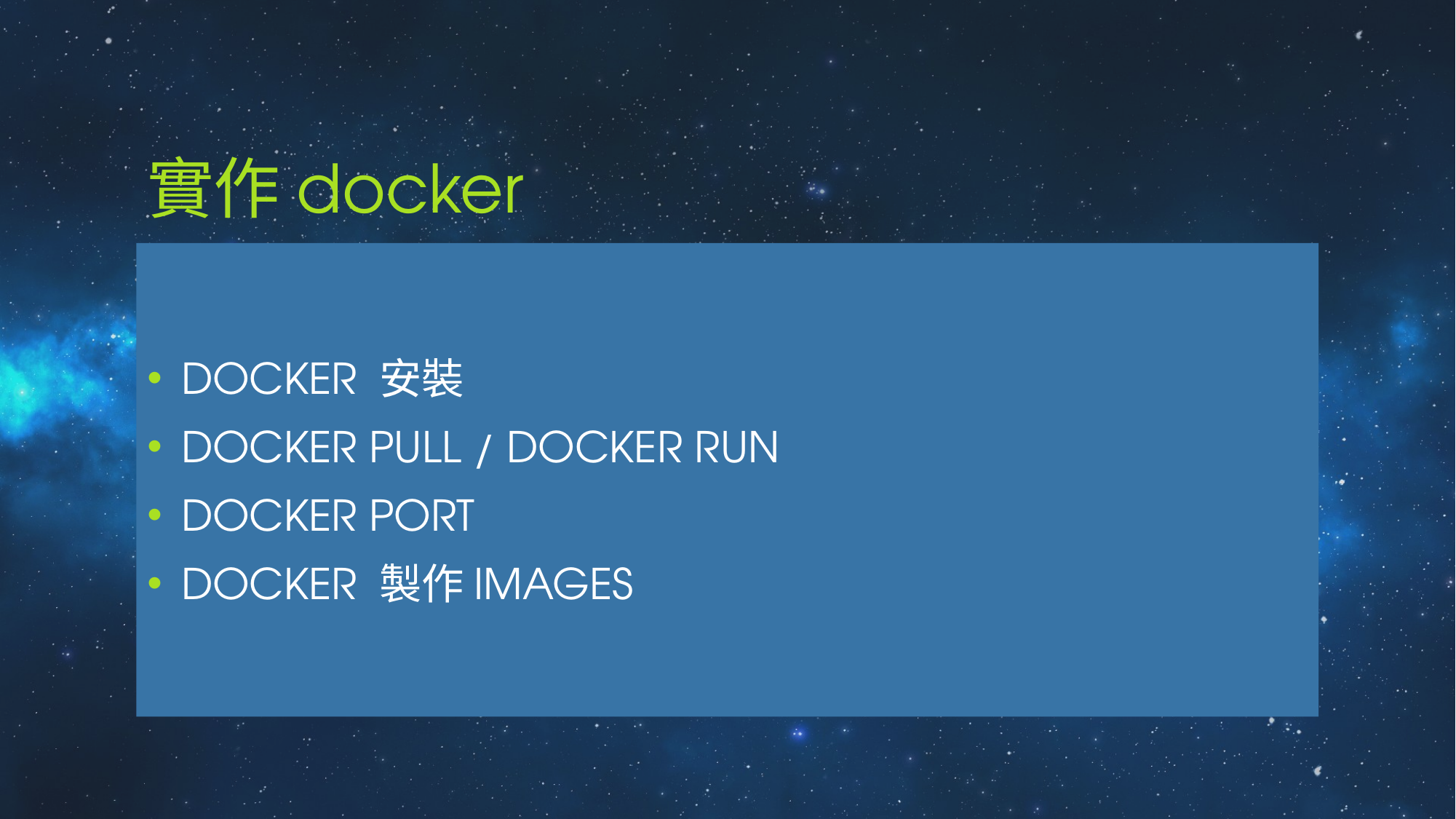

# 實作docker
Docker 安裝
Docker pull / Docker run
Docker port
Docker 製作images